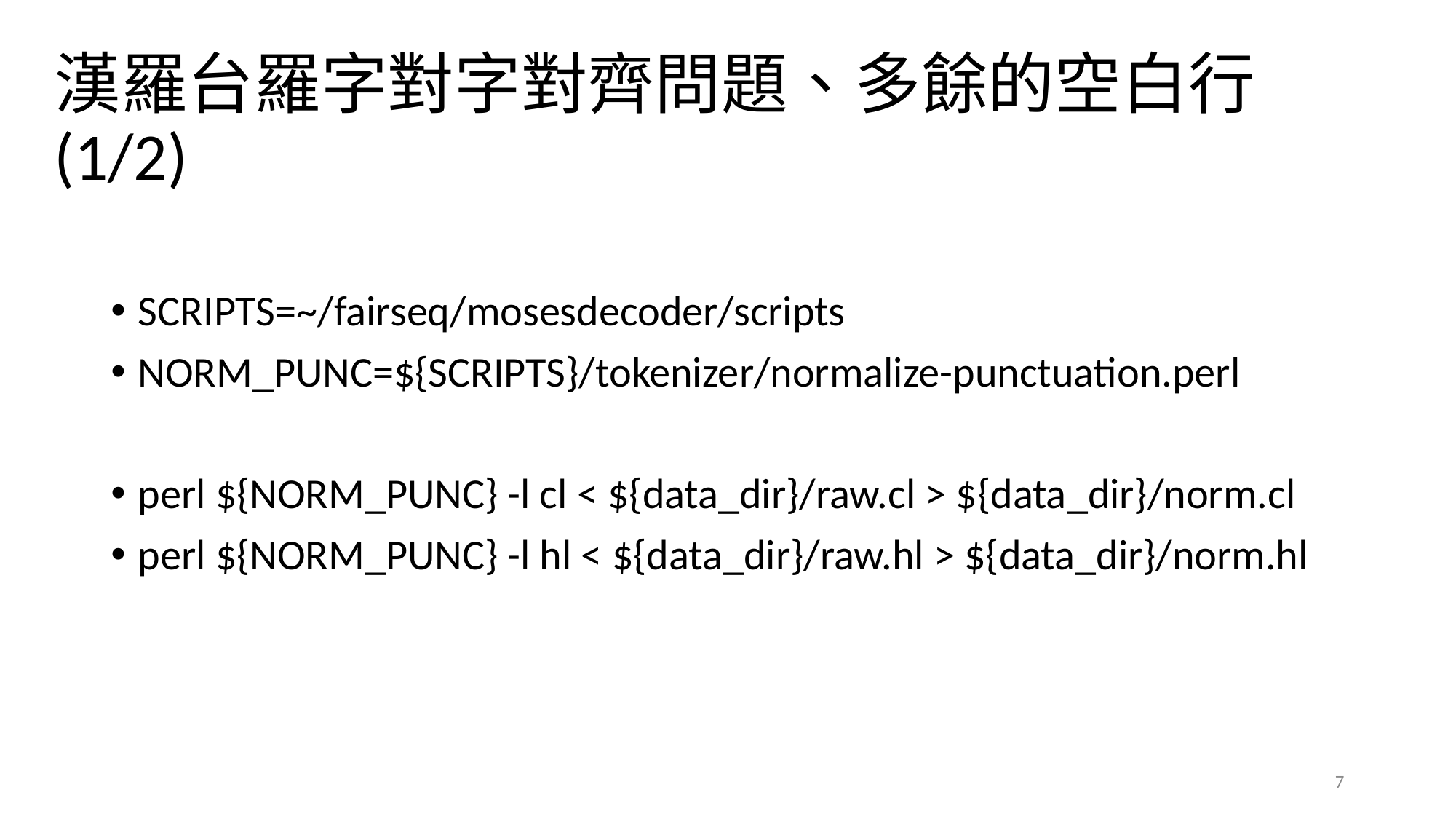

# 漢羅台羅字對字對齊問題、多餘的空白行(1/2)

SCRIPTS=~/fairseq/mosesdecoder/scripts
NORM_PUNC=${SCRIPTS}/tokenizer/normalize-punctuation.perl

perl ${NORM_PUNC} -l cl < ${data_dir}/raw.cl > ${data_dir}/norm.cl
perl ${NORM_PUNC} -l hl < ${data_dir}/raw.hl > ${data_dir}/norm.hl

7